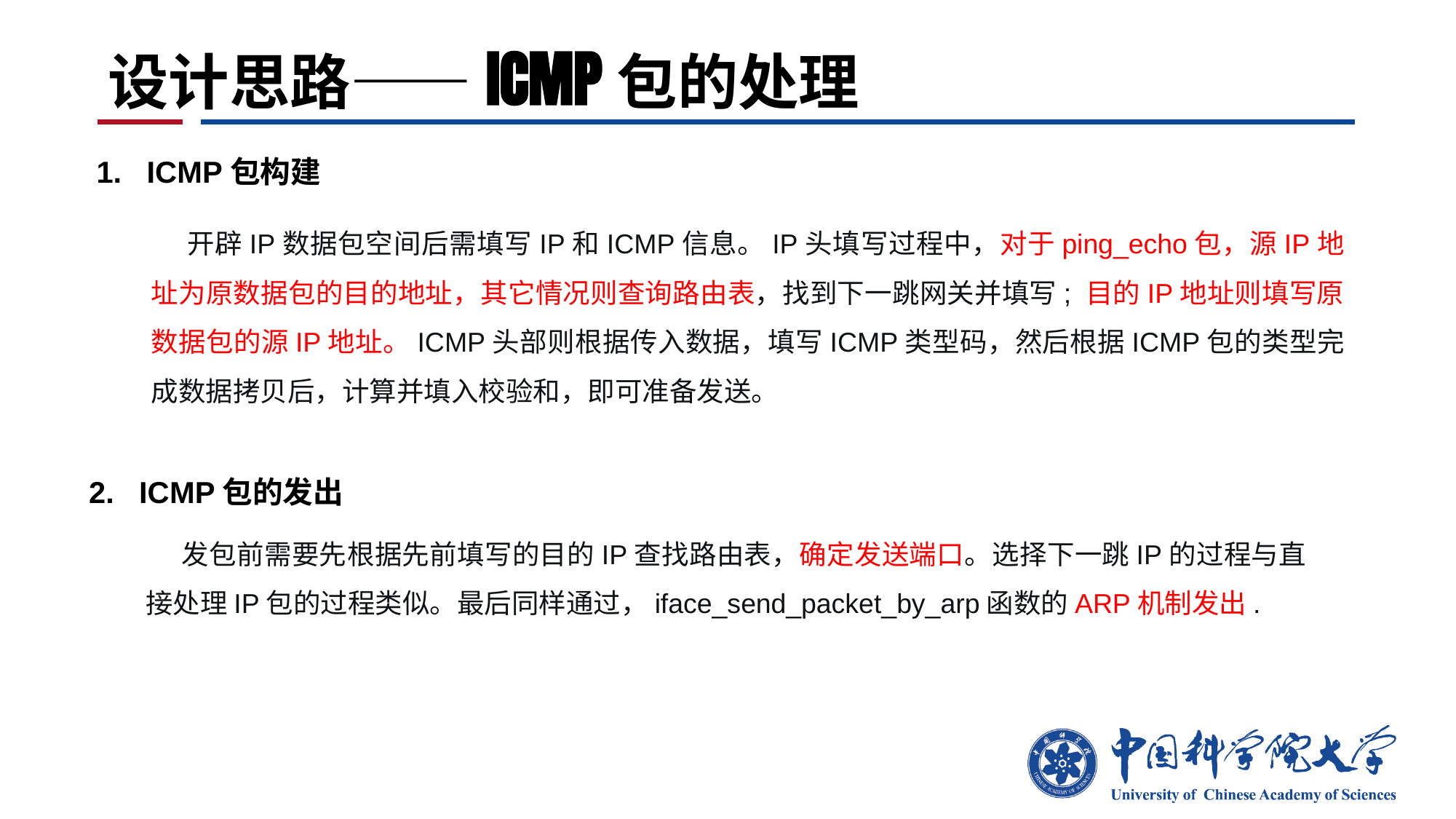

# 设计思路——ICMP包的处理
1.   ICMP包构建
开辟IP数据包空间后需填写IP和ICMP信息。IP头填写过程中，对于ping_echo包，源IP地址为原数据包的目的地址，其它情况则查询路由表，找到下一跳网关并填写; 目的IP地址则填写原数据包的源IP地址。ICMP头部则根据传入数据，填写ICMP类型码，然后根据ICMP包的类型完成数据拷贝后，计算并填入校验和，即可准备发送。
2.   ICMP包的发出
发包前需要先根据先前填写的目的IP查找路由表，确定发送端口。选择下一跳IP的过程与直接处理IP包的过程类似。最后同样通过，iface_send_packet_by_arp函数的ARP机制发出.